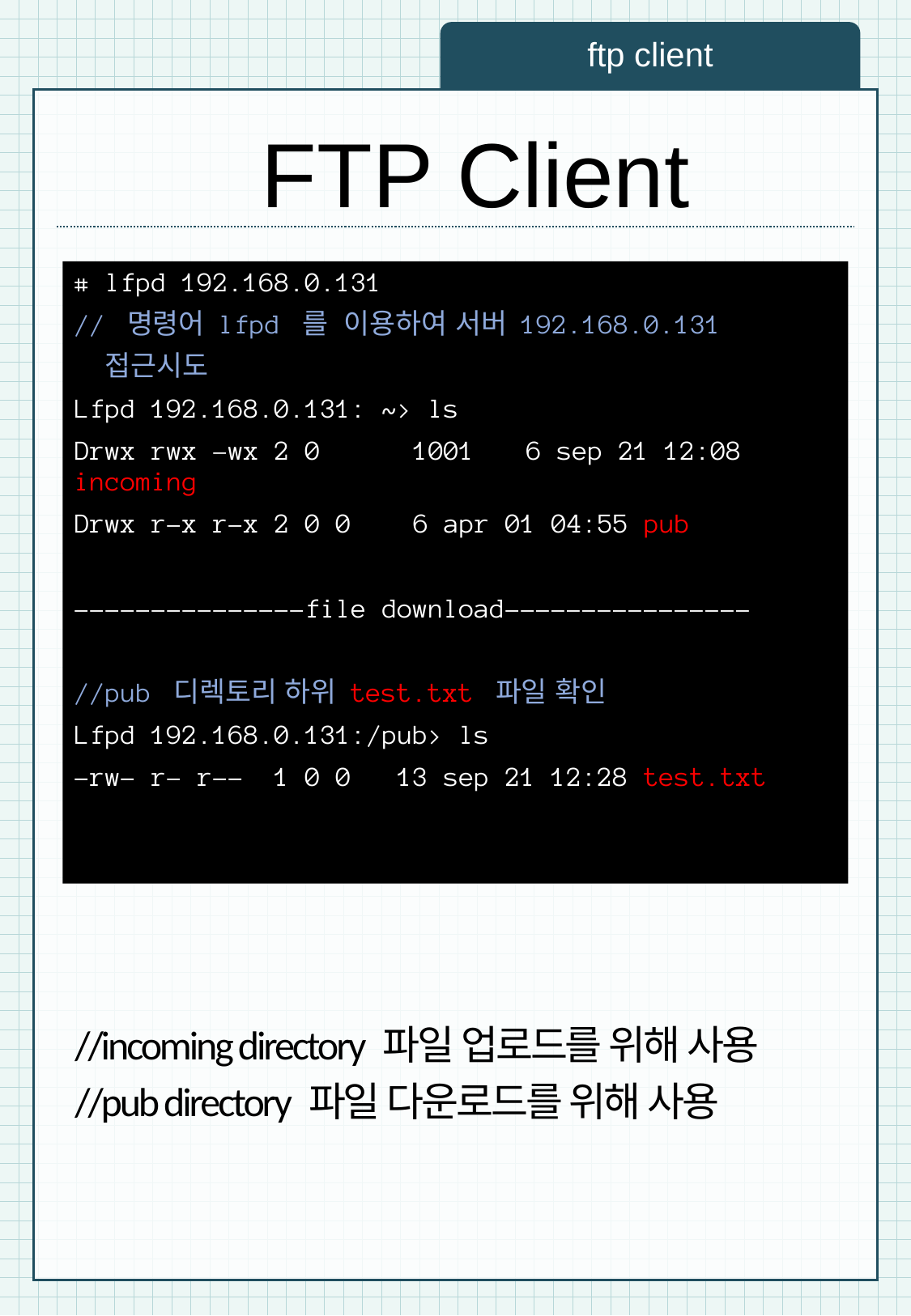

ftp client

FTP Client
# lfpd 192.168.0.131
// 명령어 lfpd 를  이용하여 서버 192.168.0.131
   접근시도
Lfpd 192.168.0.131: ~> ls
Drwx rwx –wx 2 0	1001	6 sep 21 12:08 incoming
Drwx r-x r-x 2 0 0	6 apr 01 04:55 pub

---------------file download----------------

//pub 디렉토리 하위 test.txt 파일 확인
Lfpd 192.168.0.131:/pub> ls
-rw- r– r--  1 0 0   13 sep 21 12:28 test.txt

//incoming directory 파일 업로드를 위해 사용
//pub directory 파일 다운로드를 위해 사용